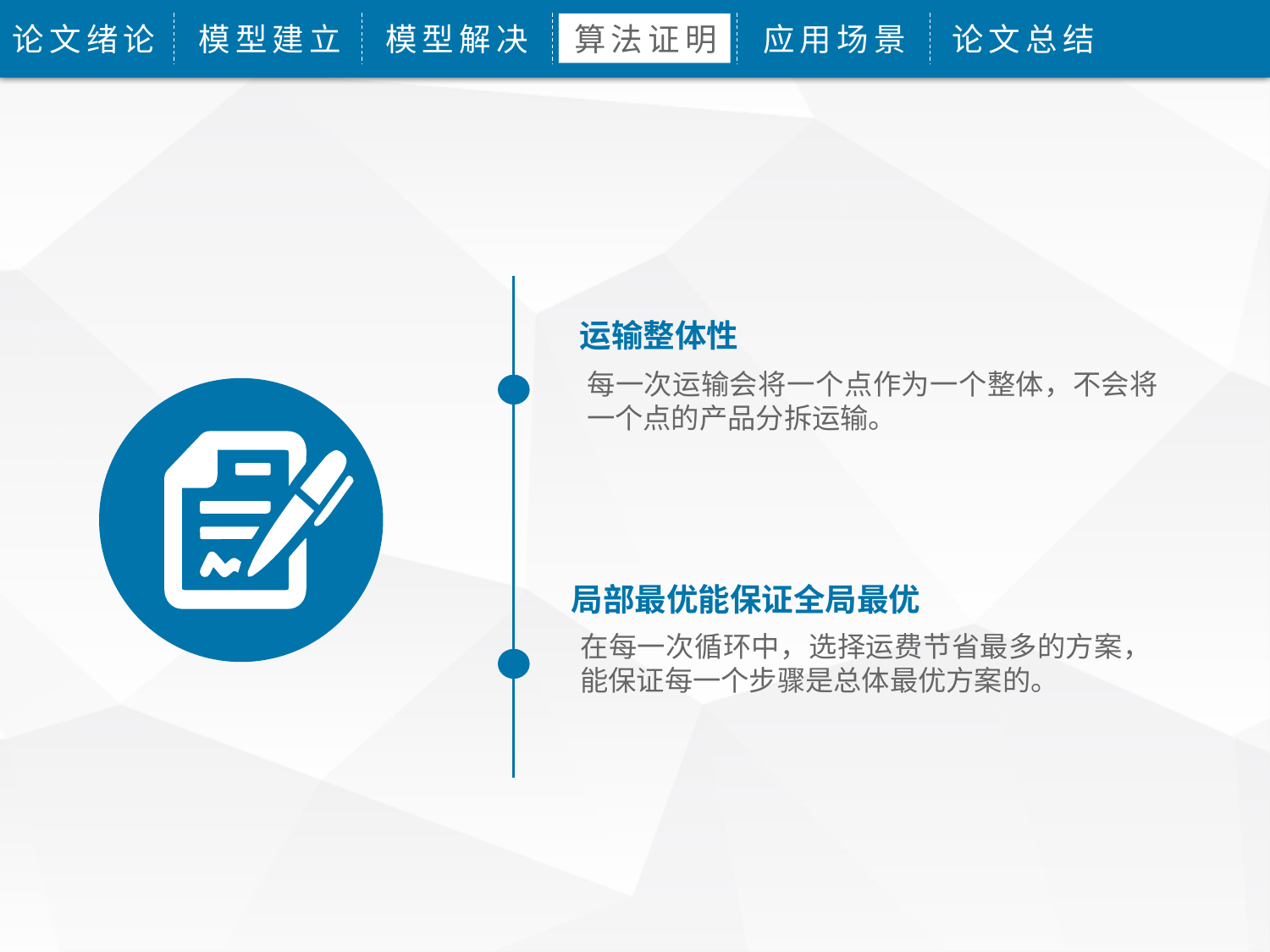

论文绪论
模型建立
模型解决
算法证明
应用场景
论文总结

运输整体性
每一次运输会将一个点作为一个整体，不会将一个点的产品分拆运输。

局部最优能保证全局最优
在每一次循环中，选择运费节省最多的方案，能保证每一个步骤是总体最优方案的。